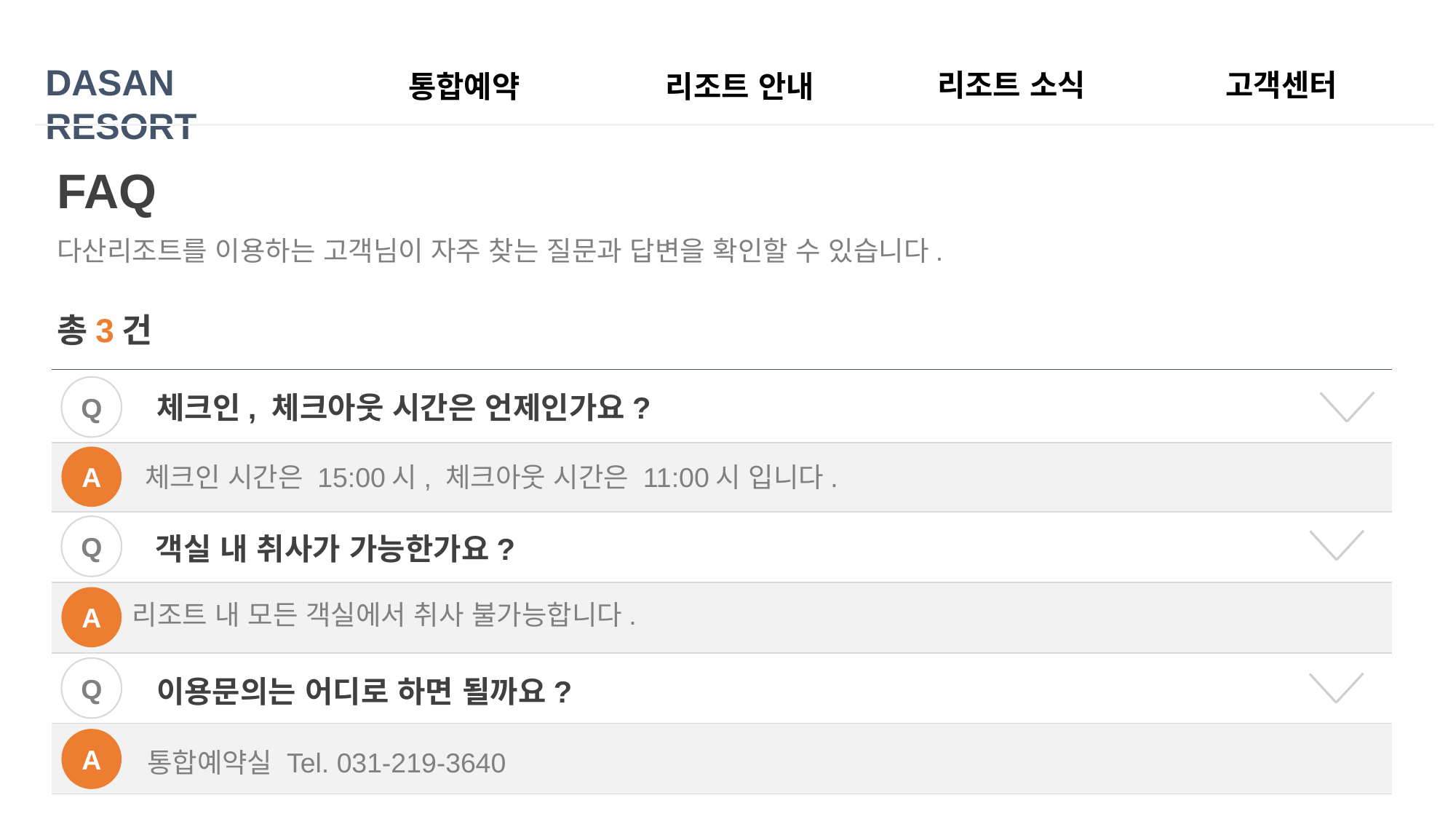

DASAN RESORT
고객센터
리조트 소식
통합예약
리조트 안내
FAQ
다산리조트를 이용하는 고객님이 자주 찾는 질문과 답변을 확인할 수 있습니다.
총3건
|  |
| --- |
|  |
|  |
|  |
|  |
|  |
Q
체크인, 체크아웃 시간은 언제인가요?
A
체크인 시간은 15:00시, 체크아웃 시간은 11:00시 입니다.
Q
객실 내 취사가 가능한가요?
A
리조트 내 모든 객실에서 취사 불가능합니다.
Q
이용문의는 어디로 하면 될까요?
A
통합예약실 Tel. 031-219-3640